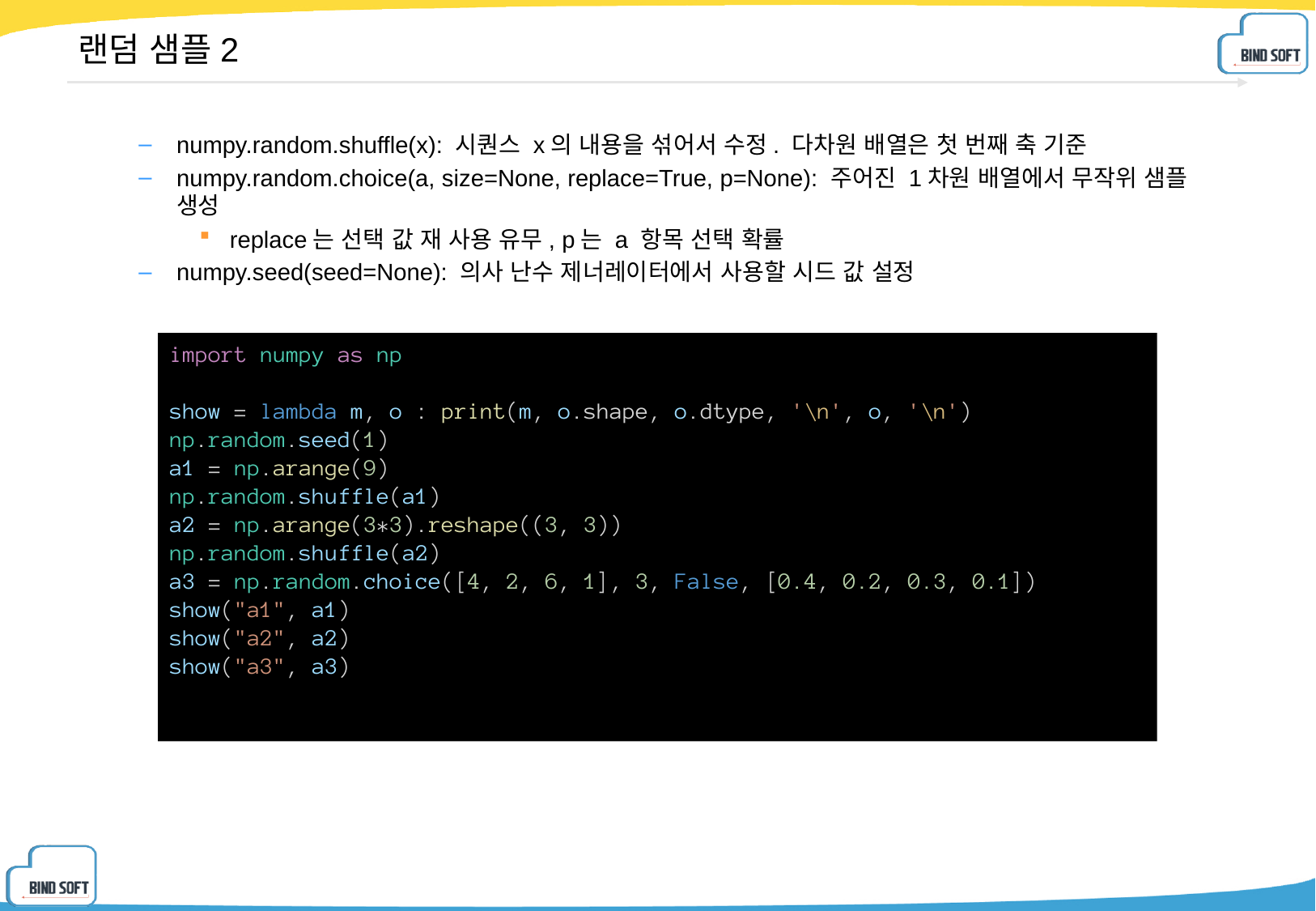

# 랜덤 샘플2
numpy.random.shuffle(x): 시퀀스 x의 내용을 섞어서 수정. 다차원 배열은 첫 번째 축 기준
numpy.random.choice(a, size=None, replace=True, p=None): 주어진 1차원 배열에서 무작위 샘플 생성
replace는 선택 값 재 사용 유무, p는 a 항목 선택 확률
numpy.seed(seed=None): 의사 난수 제너레이터에서 사용할 시드 값 설정

import numpy as np
show = lambda m, o : print(m, o.shape, o.dtype, '\n', o, '\n')
np.random.seed(1)
a1 = np.arange(9)
np.random.shuffle(a1)
a2 = np.arange(3*3).reshape((3, 3))
np.random.shuffle(a2)
a3 = np.random.choice([4, 2, 6, 1], 3, False, [0.4, 0.2, 0.3, 0.1])
show("a1", a1)
show("a2", a2)
show("a3", a3)